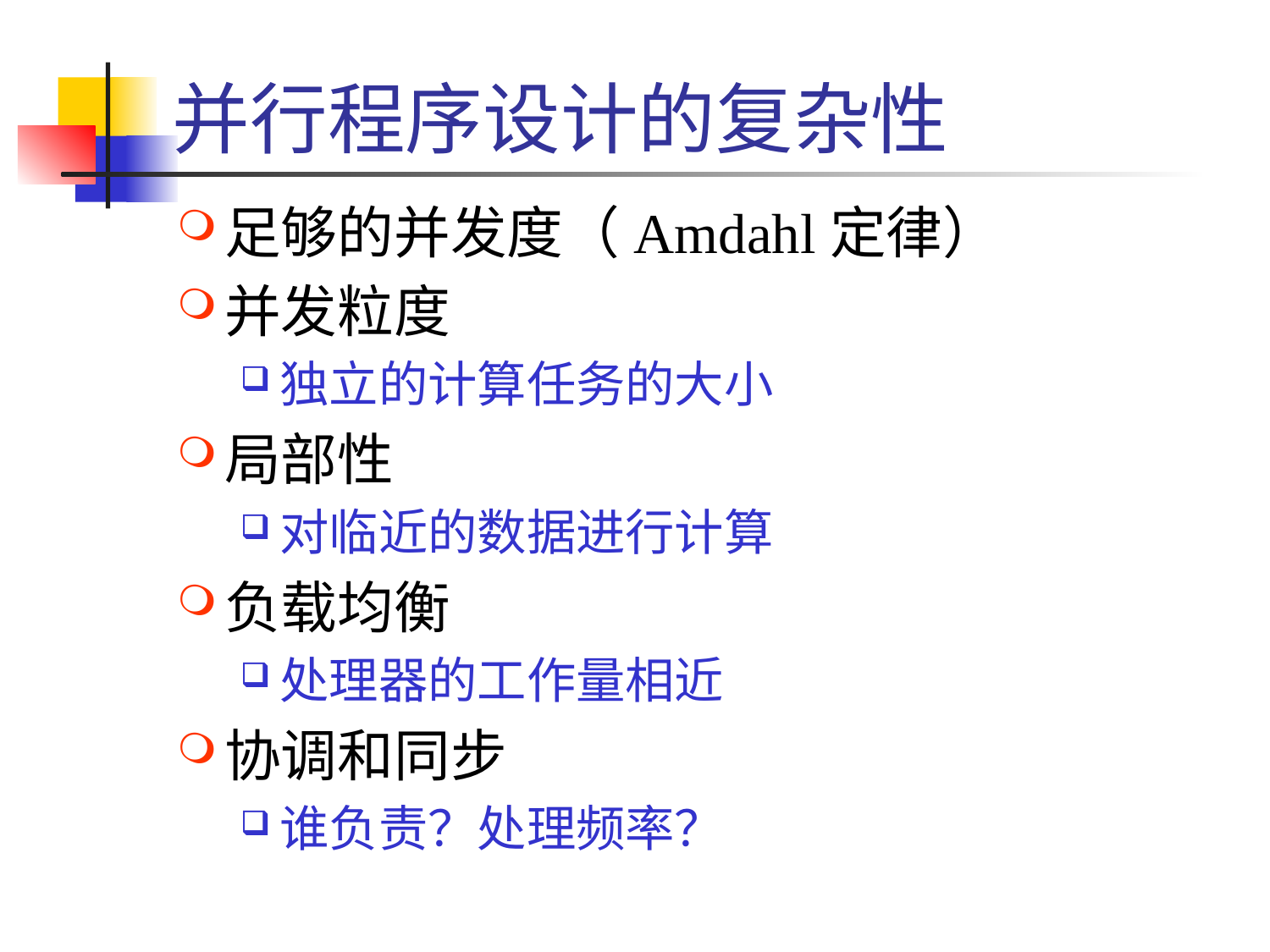

# 并行程序设计的复杂性
足够的并发度（Amdahl定律）
并发粒度
独立的计算任务的大小
局部性
对临近的数据进行计算
负载均衡
处理器的工作量相近
协调和同步
谁负责？处理频率？